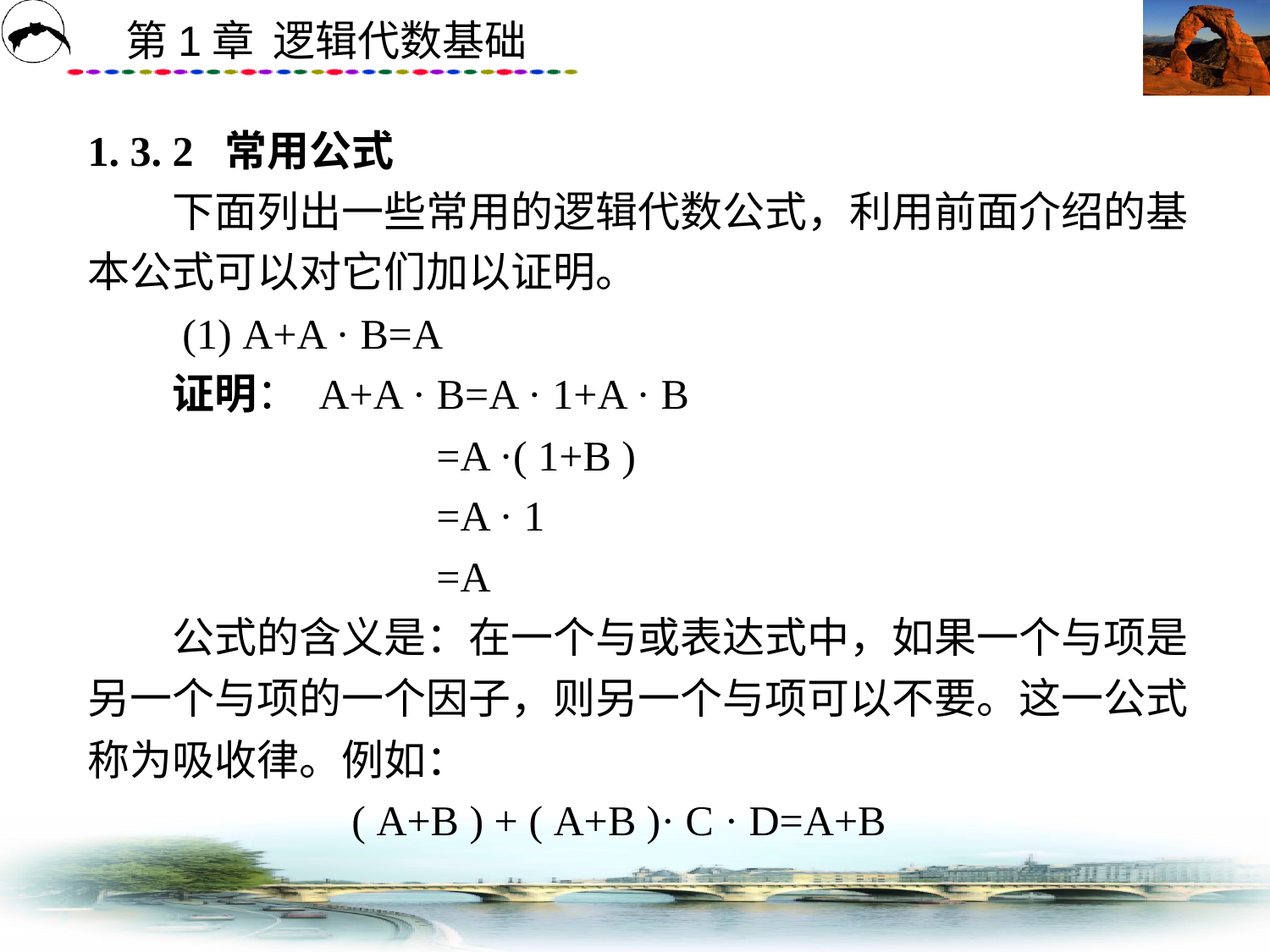

# 1. 3. 2  常用公式 　　下面列出一些常用的逻辑代数公式，利用前面介绍的基本公式可以对它们加以证明。 　　(1) A+A · B=A 　　证明： A+A · B=A · 1+A · B 　　　　　　　　=A ·( 1+B ) 　　　　　　　　=A · 1 　　　　　　　　=A 　　公式的含义是：在一个与或表达式中，如果一个与项是另一个与项的一个因子，则另一个与项可以不要。这一公式称为吸收律。例如： 　　　　　　( A+B ) + ( A+B )· C · D=A+B